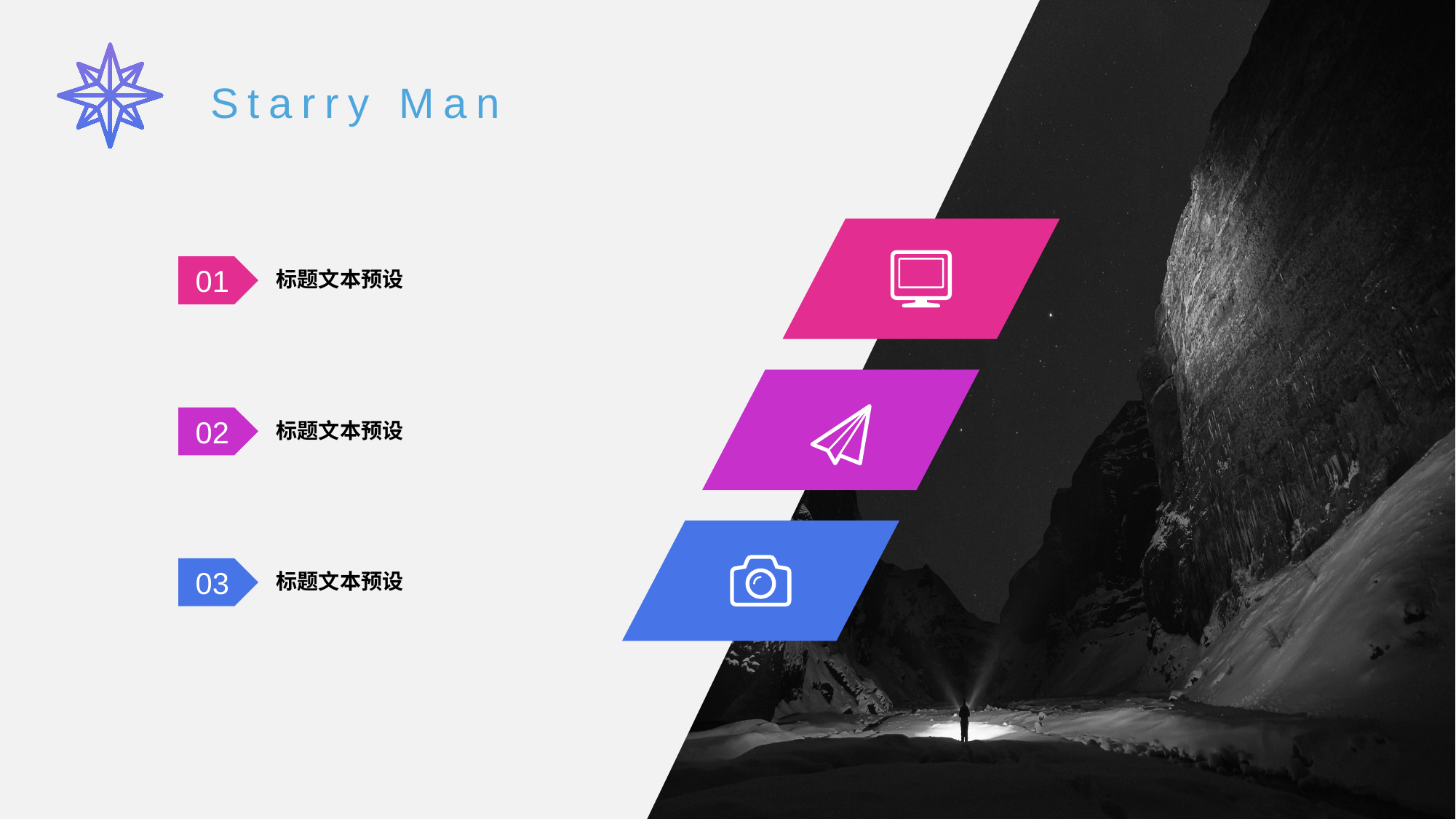

标题文本预设
01

标题文本预设
02

标题文本预设
03

Starry Man